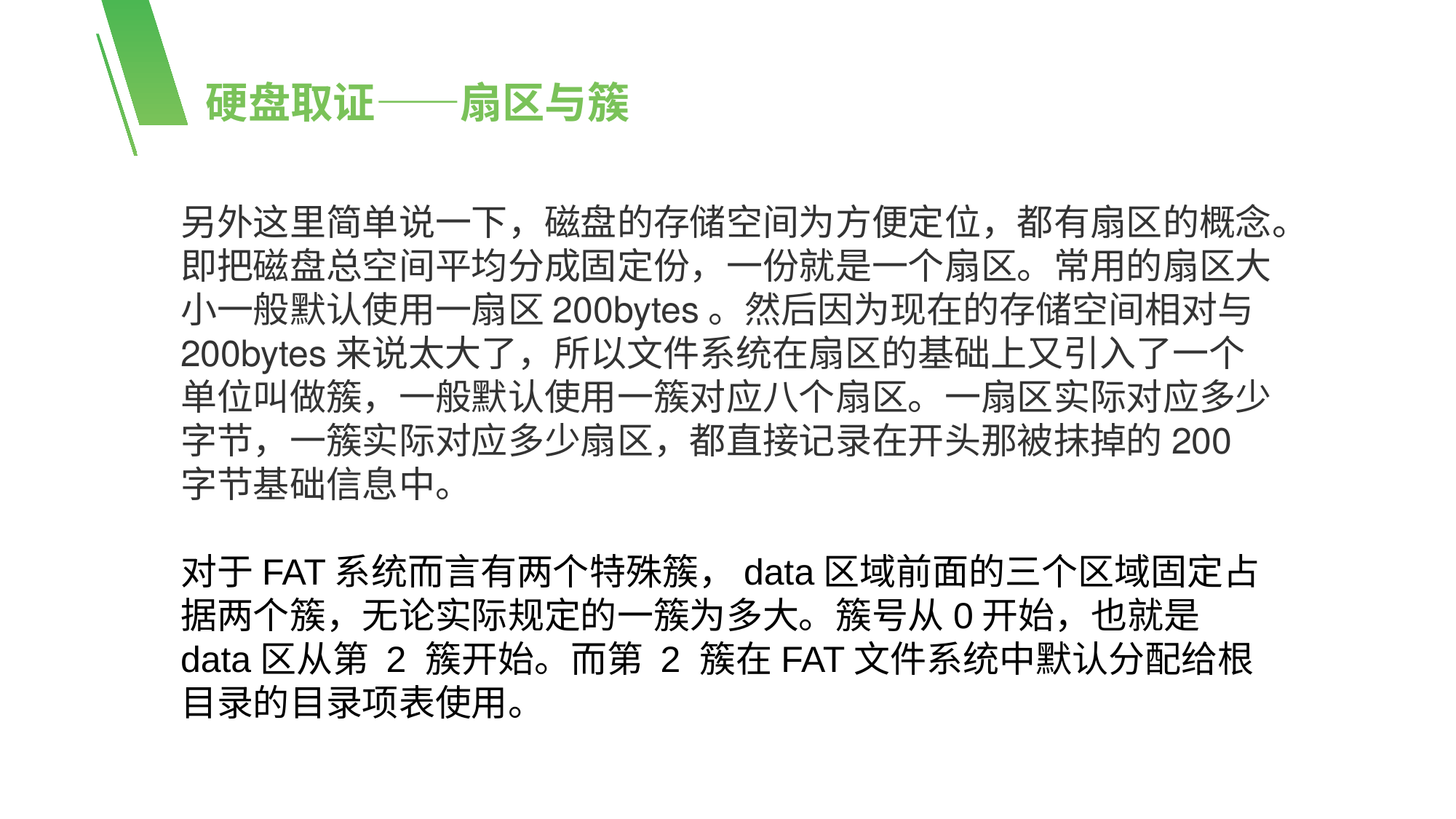

硬盘取证——扇区与簇
另外这里简单说一下，磁盘的存储空间为方便定位，都有扇区的概念。即把磁盘总空间平均分成固定份，一份就是一个扇区。常用的扇区大小一般默认使用一扇区200bytes。然后因为现在的存储空间相对与200bytes来说太大了，所以文件系统在扇区的基础上又引入了一个单位叫做簇，一般默认使用一簇对应八个扇区。一扇区实际对应多少字节，一簇实际对应多少扇区，都直接记录在开头那被抹掉的200字节基础信息中。

对于FAT系统而言有两个特殊簇，data区域前面的三个区域固定占据两个簇，无论实际规定的一簇为多大。簇号从0开始，也就是data区从第 2 簇开始。而第 2 簇在FAT文件系统中默认分配给根目录的目录项表使用。